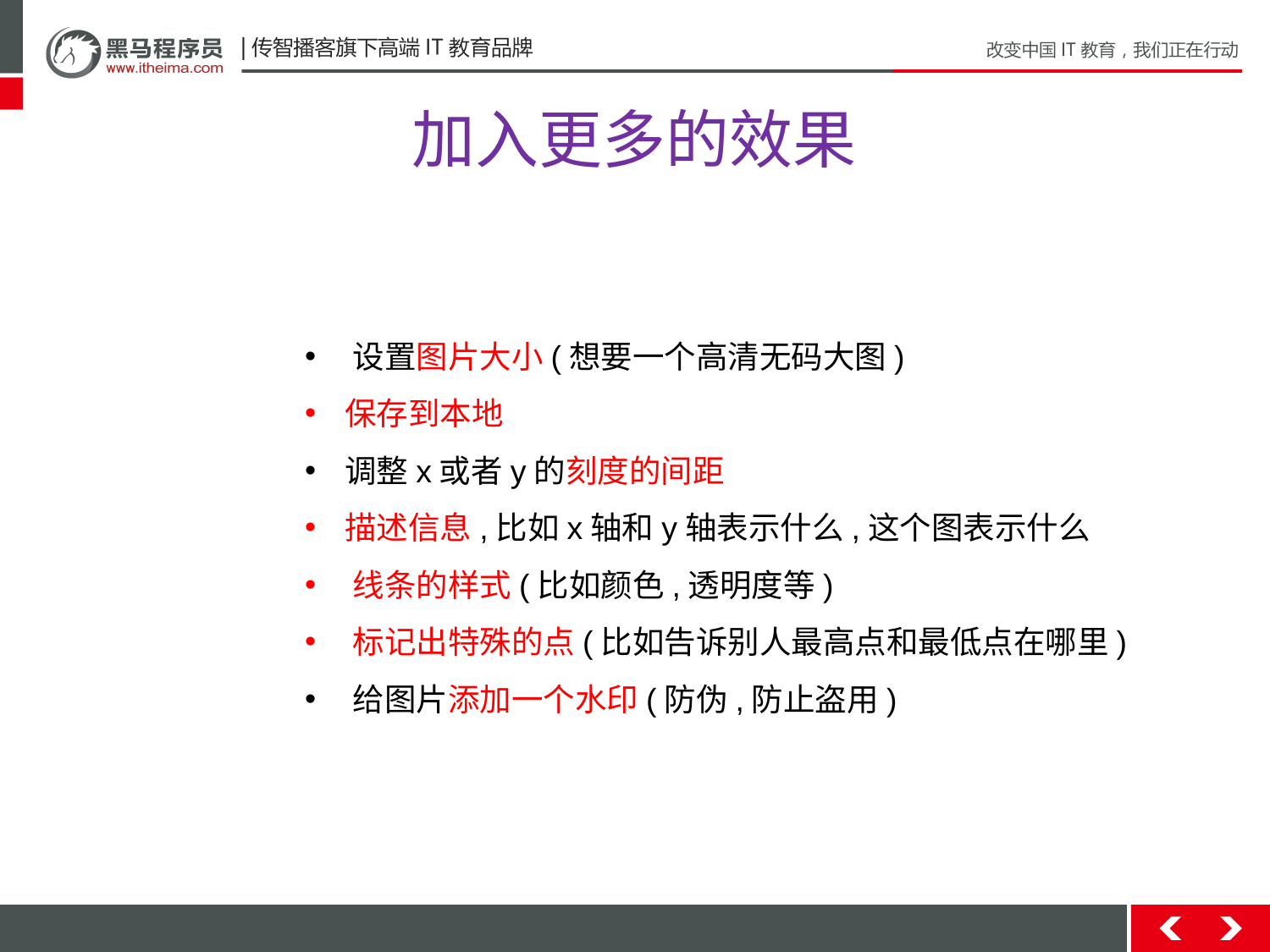

# 加入更多的效果
设置图片大小(想要一个高清无码大图)
保存到本地
调整x或者y的刻度的间距
描述信息,比如x轴和y轴表示什么,这个图表示什么
线条的样式(比如颜色,透明度等)
标记出特殊的点(比如告诉别人最高点和最低点在哪里)
给图片添加一个水印(防伪,防止盗用)